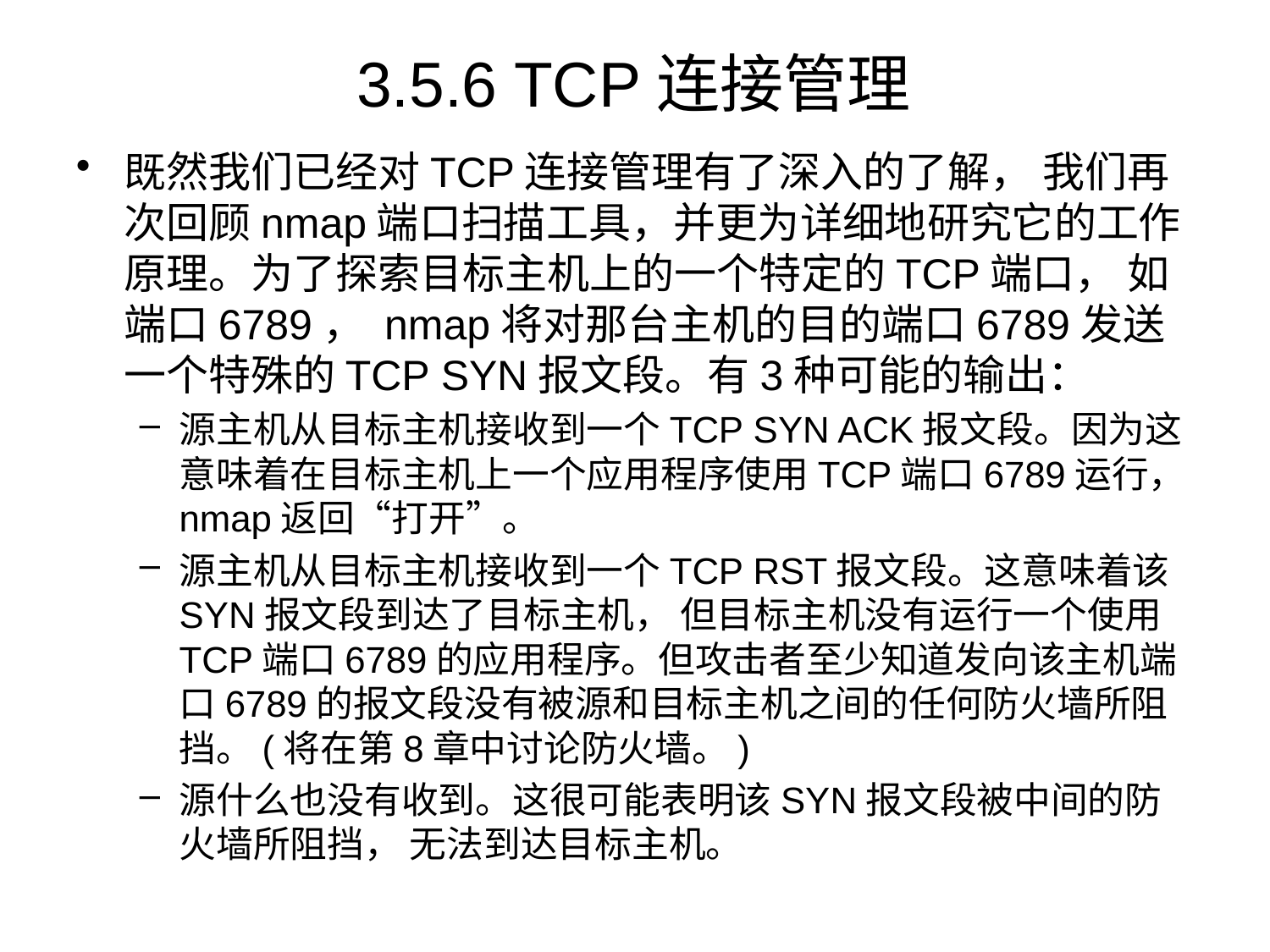

# 3.5.6 TCP连接管理
既然我们已经对TCP连接管理有了深入的了解， 我们再次回顾nmap端口扫描工具，并更为详细地研究它的工作原理。为了探索目标主机上的一个特定的TCP端口， 如端口6789， nmap将对那台主机的目的端口6789发送一个特殊的TCP SYN报文段。有3种可能的输出：
源主机从目标主机接收到一个TCP SYN ACK报文段。因为这意味着在目标主机上一个应用程序使用TCP端口6789运行， nmap返回“打开”。
源主机从目标主机接收到一个TCP RST报文段。这意味着该SYN报文段到达了目标主机， 但目标主机没有运行一个使用TCP端口6789的应用程序。但攻击者至少知道发向该主机端口6789的报文段没有被源和目标主机之间的任何防火墙所阻挡。(将在第8章中讨论防火墙。)
源什么也没有收到。这很可能表明该SYN报文段被中间的防火墙所阻挡， 无法到达目标主机。